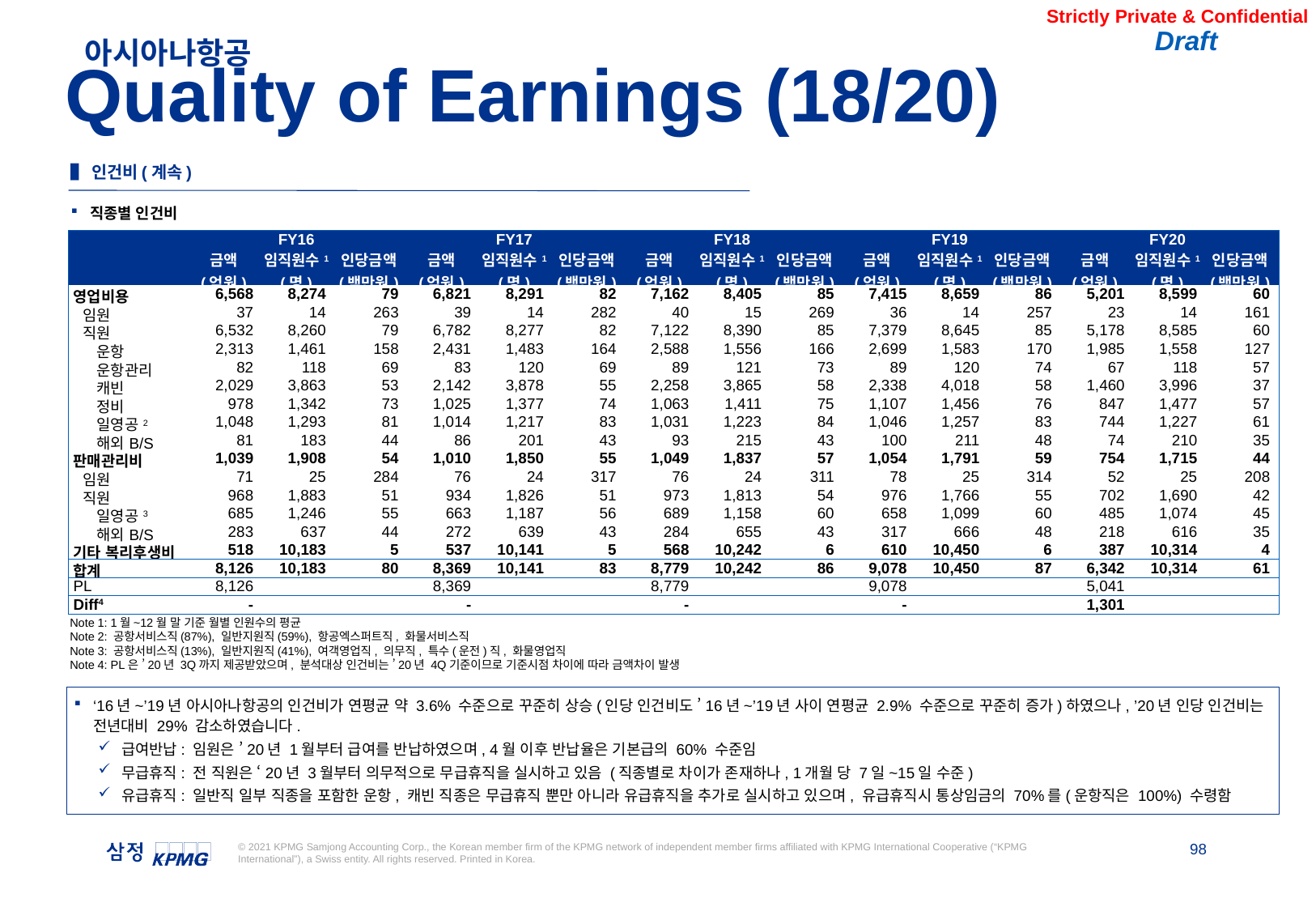

아시아나항공
Quality of Earnings (18/20)
▌인건비(계속)

직종별 인건비

|  | FY16 |  |  | FY17 |  |  | FY18 |  |  | FY19 |  |  | FY20 |  |  |
| --- | --- | --- | --- | --- | --- | --- | --- | --- | --- | --- | --- | --- | --- | --- | --- |
|  | 금액 (억원) | 임직원수1 (명) | 인당금액 (백만원) | 금액 (억원) | 임직원수1 (명) | 인당금액 (백만원) | 금액 (억원) | 임직원수1 (명) | 인당금액 (백만원) | 금액 (억원) | 임직원수1 (명) | 인당금액 (백만원) | 금액 (억원) | 임직원수1 (명) | 인당금액 (백만원) |
| 영업비용 | 6,568 | 8,274 | 79 | 6,821 | 8,291 | 82 | 7,162 | 8,405 | 85 | 7,415 | 8,659 | 86 | 5,201 | 8,599 | 60 |
| 임원 | 37 | 14 | 263 | 39 | 14 | 282 | 40 | 15 | 269 | 36 | 14 | 257 | 23 | 14 | 161 |
| 직원 | 6,532 | 8,260 | 79 | 6,782 | 8,277 | 82 | 7,122 | 8,390 | 85 | 7,379 | 8,645 | 85 | 5,178 | 8,585 | 60 |
| 운항 | 2,313 | 1,461 | 158 | 2,431 | 1,483 | 164 | 2,588 | 1,556 | 166 | 2,699 | 1,583 | 170 | 1,985 | 1,558 | 127 |
| 운항관리 | 82 | 118 | 69 | 83 | 120 | 69 | 89 | 121 | 73 | 89 | 120 | 74 | 67 | 118 | 57 |
| 캐빈 | 2,029 | 3,863 | 53 | 2,142 | 3,878 | 55 | 2,258 | 3,865 | 58 | 2,338 | 4,018 | 58 | 1,460 | 3,996 | 37 |
| 정비 | 978 | 1,342 | 73 | 1,025 | 1,377 | 74 | 1,063 | 1,411 | 75 | 1,107 | 1,456 | 76 | 847 | 1,477 | 57 |
| 일영공2 | 1,048 | 1,293 | 81 | 1,014 | 1,217 | 83 | 1,031 | 1,223 | 84 | 1,046 | 1,257 | 83 | 744 | 1,227 | 61 |
| 해외B/S | 81 | 183 | 44 | 86 | 201 | 43 | 93 | 215 | 43 | 100 | 211 | 48 | 74 | 210 | 35 |
| 판매관리비 | 1,039 | 1,908 | 54 | 1,010 | 1,850 | 55 | 1,049 | 1,837 | 57 | 1,054 | 1,791 | 59 | 754 | 1,715 | 44 |
| 임원 | 71 | 25 | 284 | 76 | 24 | 317 | 76 | 24 | 311 | 78 | 25 | 314 | 52 | 25 | 208 |
| 직원 | 968 | 1,883 | 51 | 934 | 1,826 | 51 | 973 | 1,813 | 54 | 976 | 1,766 | 55 | 702 | 1,690 | 42 |
| 일영공3 | 685 | 1,246 | 55 | 663 | 1,187 | 56 | 689 | 1,158 | 60 | 658 | 1,099 | 60 | 485 | 1,074 | 45 |
| 해외B/S | 283 | 637 | 44 | 272 | 639 | 43 | 284 | 655 | 43 | 317 | 666 | 48 | 218 | 616 | 35 |
| 기타 복리후생비 | 518 | 10,183 | 5 | 537 | 10,141 | 5 | 568 | 10,242 | 6 | 610 | 10,450 | 6 | 387 | 10,314 | 4 |
| 합계 | 8,126 | 10,183 | 80 | 8,369 | 10,141 | 83 | 8,779 | 10,242 | 86 | 9,078 | 10,450 | 87 | 6,342 | 10,314 | 61 |
| PL | 8,126 |  |  | 8,369 |  |  | 8,779 |  |  | 9,078 |  |  | 5,041 |  |  |
| Diff4 | - |  |  | - |  |  | - |  |  | - |  |  | 1,301 |  |  |
Note 1: 1월~12월 말 기준 월별 인원수의 평균
Note 2: 공항서비스직(87%), 일반지원직(59%), 항공엑스퍼트직, 화물서비스직
Note 3: 공항서비스직(13%), 일반지원직(41%), 여객영업직, 의무직, 특수(운전)직, 화물영업직
Note 4: PL은 ’20년 3Q까지 제공받았으며, 분석대상 인건비는 ’20년 4Q기준이므로 기준시점 차이에 따라 금액차이 발생
‘16년~’19년 아시아나항공의 인건비가 연평균 약 3.6% 수준으로 꾸준히 상승(인당 인건비도 ’16년~’19년 사이 연평균 2.9% 수준으로 꾸준히 증가)하였으나, ’20년 인당 인건비는 전년대비 29% 감소하였습니다.
급여반납: 임원은 ’20년 1월부터 급여를 반납하였으며, 4월 이후 반납율은 기본급의 60% 수준임
무급휴직: 전 직원은 ‘20년 3월부터 의무적으로 무급휴직을 실시하고 있음 (직종별로 차이가 존재하나, 1개월 당 7일~15일 수준)
유급휴직: 일반직 일부 직종을 포함한 운항, 캐빈 직종은 무급휴직 뿐만 아니라 유급휴직을 추가로 실시하고 있으며, 유급휴직시 통상임금의 70%를(운항직은 100%) 수령함